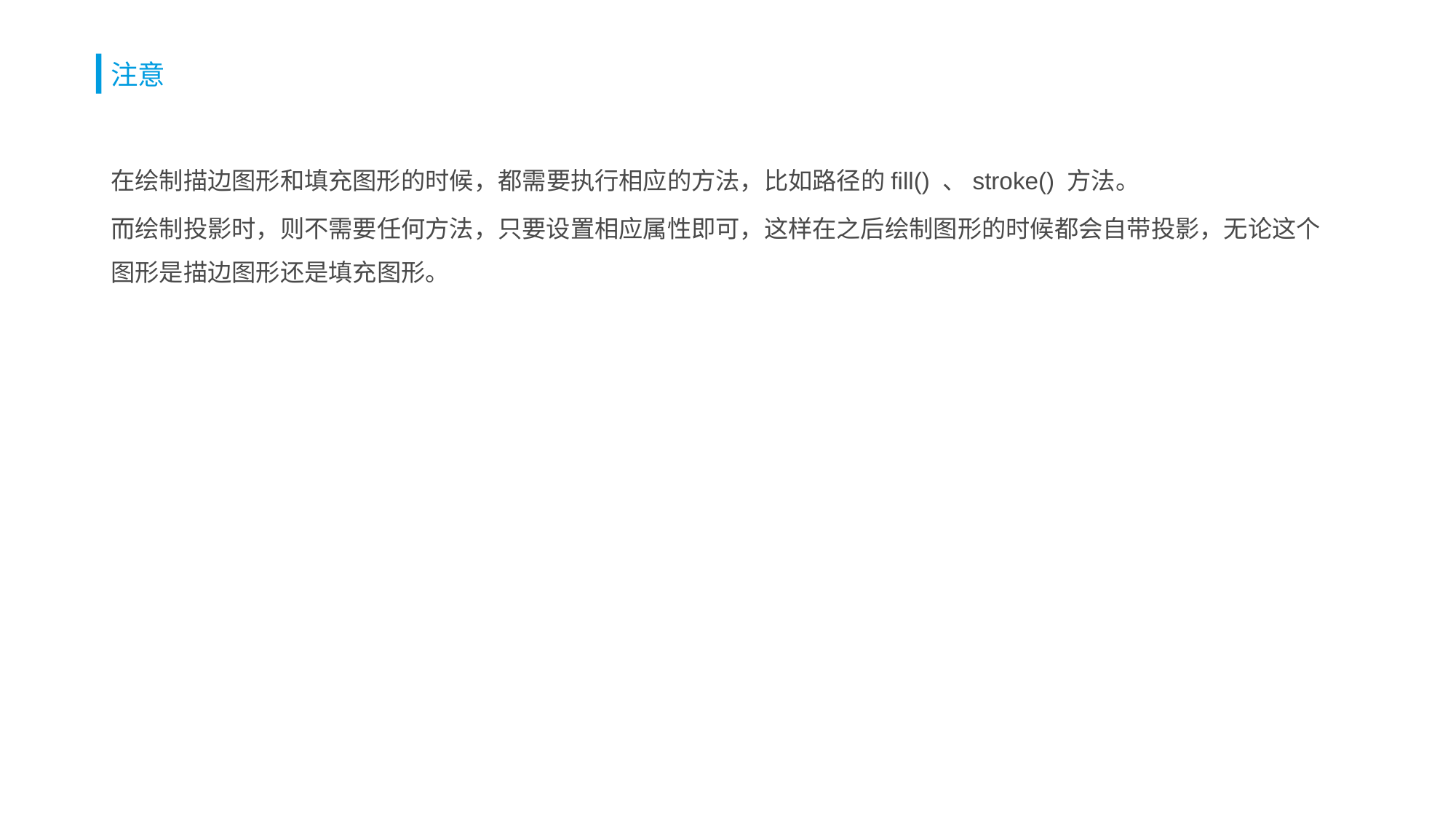

# 注意
在绘制描边图形和填充图形的时候，都需要执行相应的方法，比如路径的fill() 、stroke() 方法。
而绘制投影时，则不需要任何方法，只要设置相应属性即可，这样在之后绘制图形的时候都会自带投影，无论这个图形是描边图形还是填充图形。